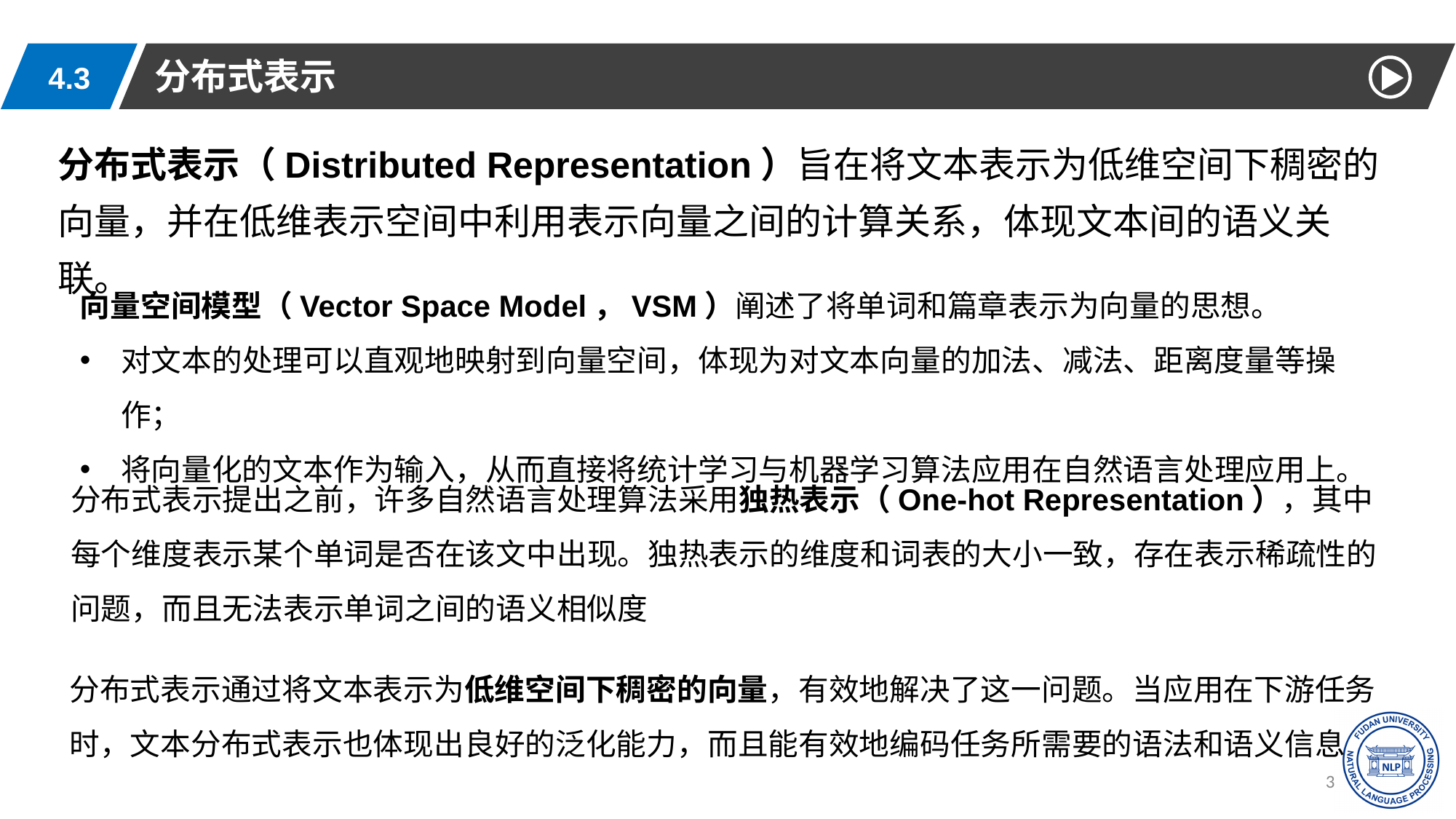

分布式表示
4.3

分布式表示（Distributed Representation）旨在将文本表示为低维空间下稠密的向量，并在低维表示空间中利用表示向量之间的计算关系，体现文本间的语义关联。
向量空间模型（Vector Space Model，VSM）阐述了将单词和篇章表示为向量的思想。
对文本的处理可以直观地映射到向量空间，体现为对文本向量的加法、减法、距离度量等操作；
将向量化的文本作为输入，从而直接将统计学习与机器学习算法应用在自然语言处理应用上。
分布式表示提出之前，许多自然语言处理算法采用独热表示（One-hot Representation），其中每个维度表示某个单词是否在该文中出现。独热表示的维度和词表的大小一致，存在表示稀疏性的问题，而且无法表示单词之间的语义相似度
分布式表示通过将文本表示为低维空间下稠密的向量，有效地解决了这一问题。当应用在下游任务时，文本分布式表示也体现出良好的泛化能力，而且能有效地编码任务所需要的语法和语义信息
32